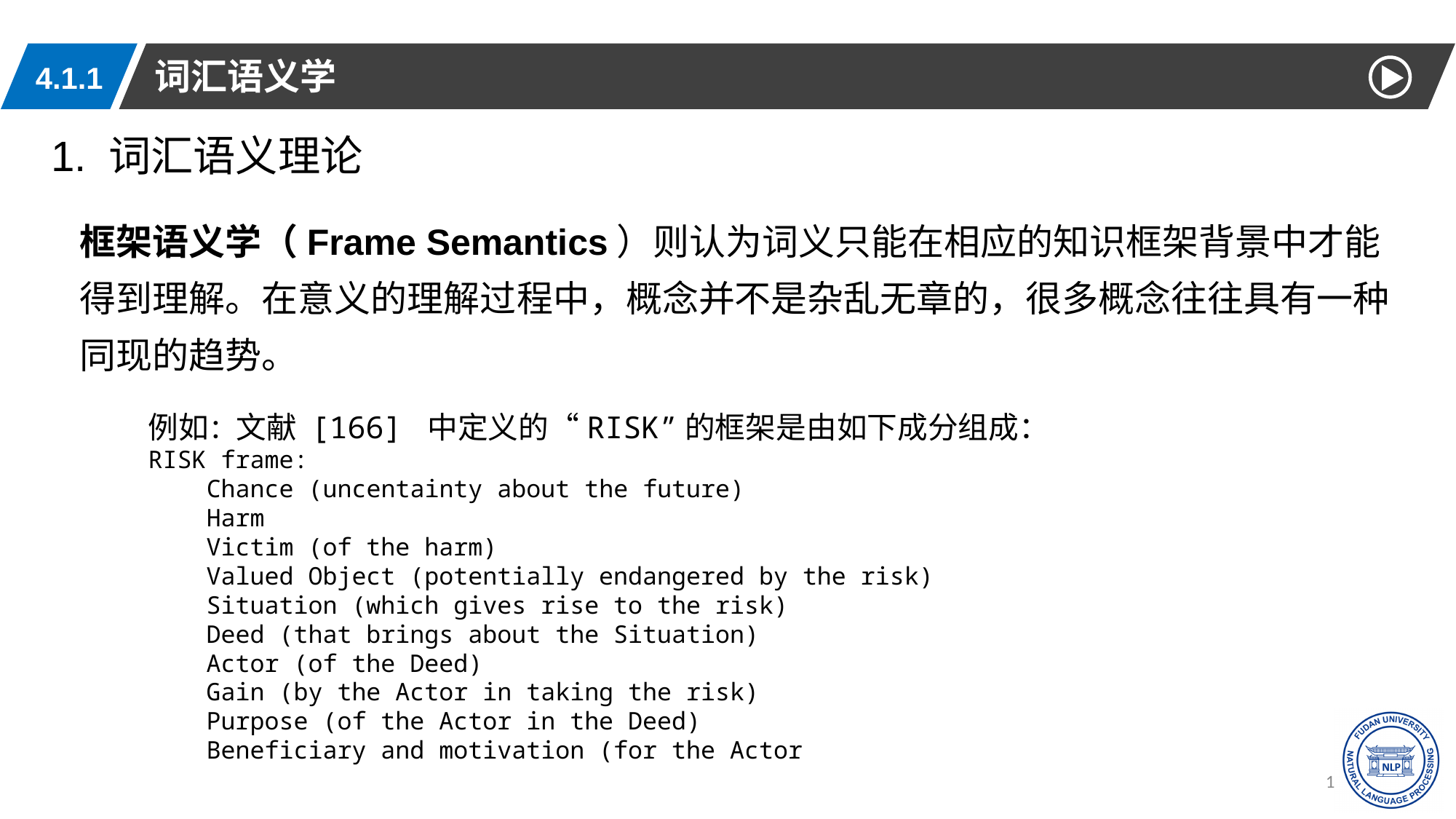

词汇语义学
4.1.1

1. 词汇语义理论
框架语义学（Frame Semantics）则认为词义只能在相应的知识框架背景中才能得到理解。在意义的理解过程中，概念并不是杂乱无章的，很多概念往往具有一种同现的趋势。
例如：文献 [166] 中定义的“RISK”的框架是由如下成分组成：
RISK frame:
    Chance (uncentainty about the future)
    Harm
    Victim (of the harm)
    Valued Object (potentially endangered by the risk)
    Situation (which gives rise to the risk)
    Deed (that brings about the Situation)
    Actor (of the Deed)
    Gain (by the Actor in taking the risk)
    Purpose (of the Actor in the Deed)
    Beneficiary and motivation (for the Actor
12